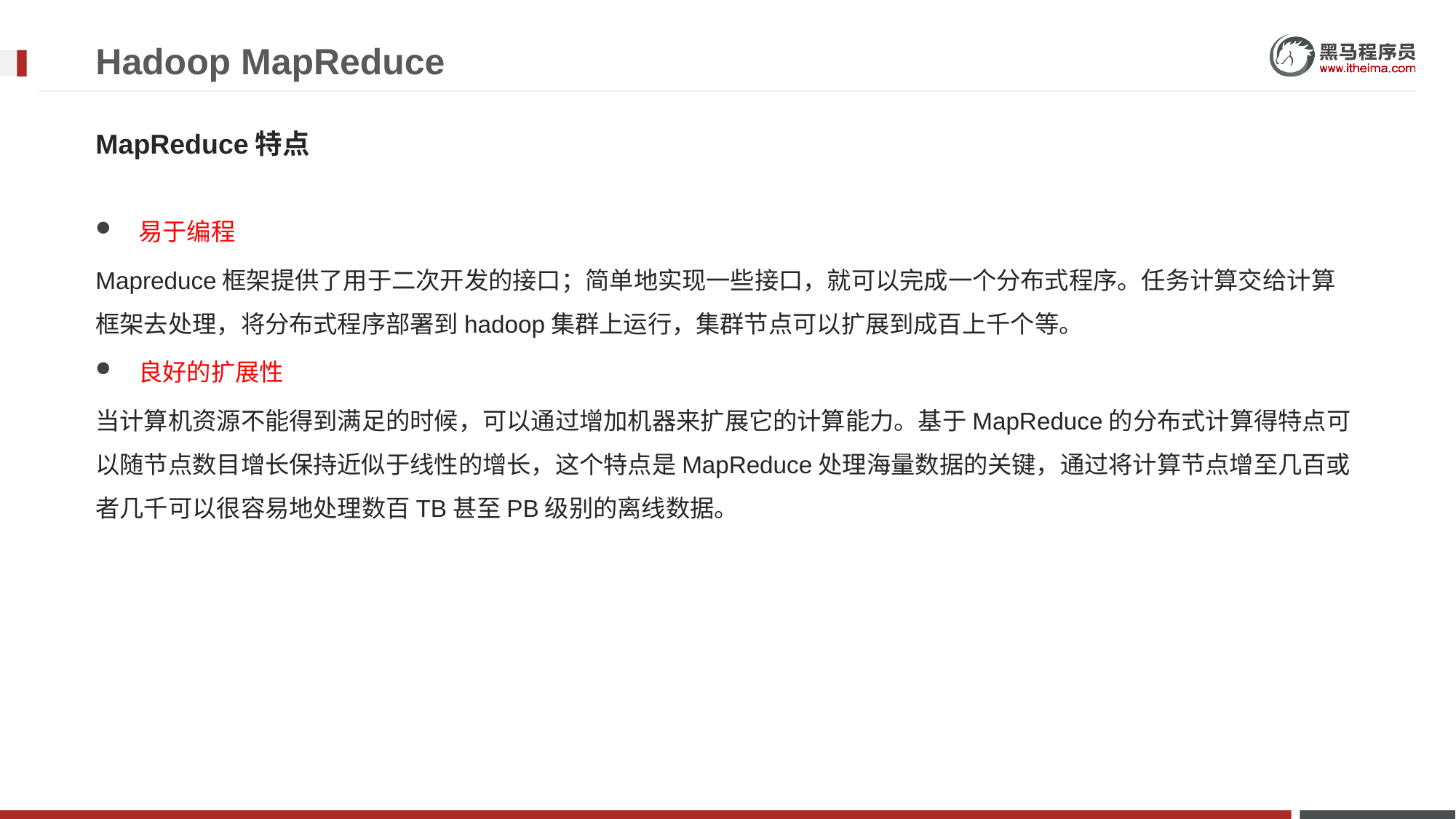

# Hadoop MapReduce
MapReduce特点
易于编程
Mapreduce框架提供了用于二次开发的接口；简单地实现一些接口，就可以完成一个分布式程序。任务计算交给计算框架去处理，将分布式程序部署到hadoop集群上运行，集群节点可以扩展到成百上千个等。
良好的扩展性
当计算机资源不能得到满足的时候，可以通过增加机器来扩展它的计算能力。基于MapReduce的分布式计算得特点可以随节点数目增长保持近似于线性的增长，这个特点是MapReduce处理海量数据的关键，通过将计算节点增至几百或者几千可以很容易地处理数百TB甚至PB级别的离线数据。